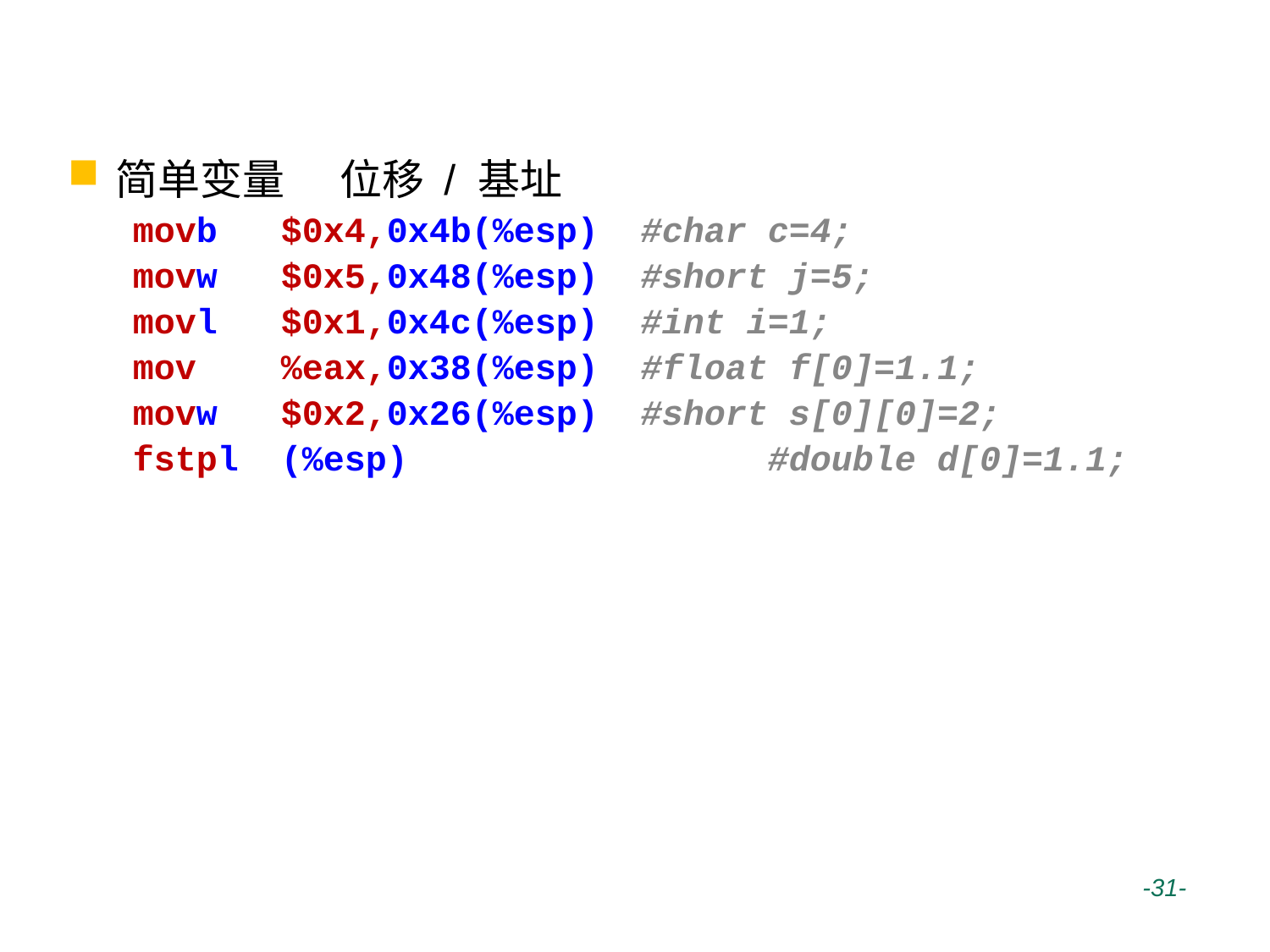

# 简单内存变量寻址方式
简单变量       位移 / 基址
movb   $0x4,0x4b(%esp) 	#char c=4;
movw   $0x5,0x48(%esp) 	#short j=5;
movl   $0x1,0x4c(%esp)	#int i=1;
mov    %eax,0x38(%esp) 	#float f[0]=1.1;
movw   $0x2,0x26(%esp) 	#short s[0][0]=2;
fstpl  (%esp) 			#double d[0]=1.1;

 -31-